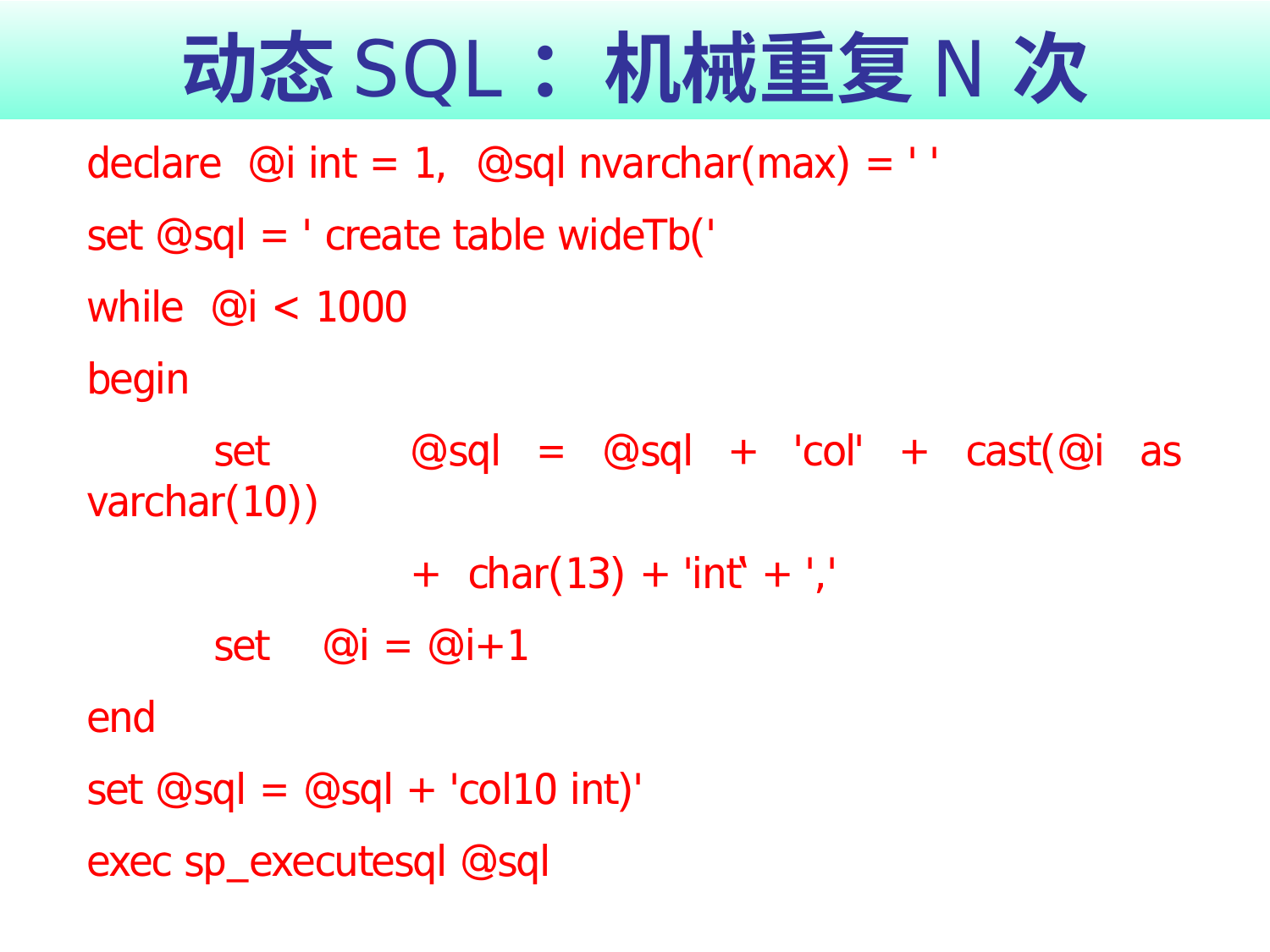

# 动态SQL：机械重复N次
declare  @i int = 1,  @sql nvarchar(max) = ' '
set @sql = ' create table wideTb('
while  @i < 1000
begin
	set    @sql = @sql + 'col' + cast(@i as varchar(10))
	               +  char(13) + 'int‘ + ','
	set    @i = @i+1
end
set @sql = @sql + 'col10 int)'
exec sp_executesql @sql